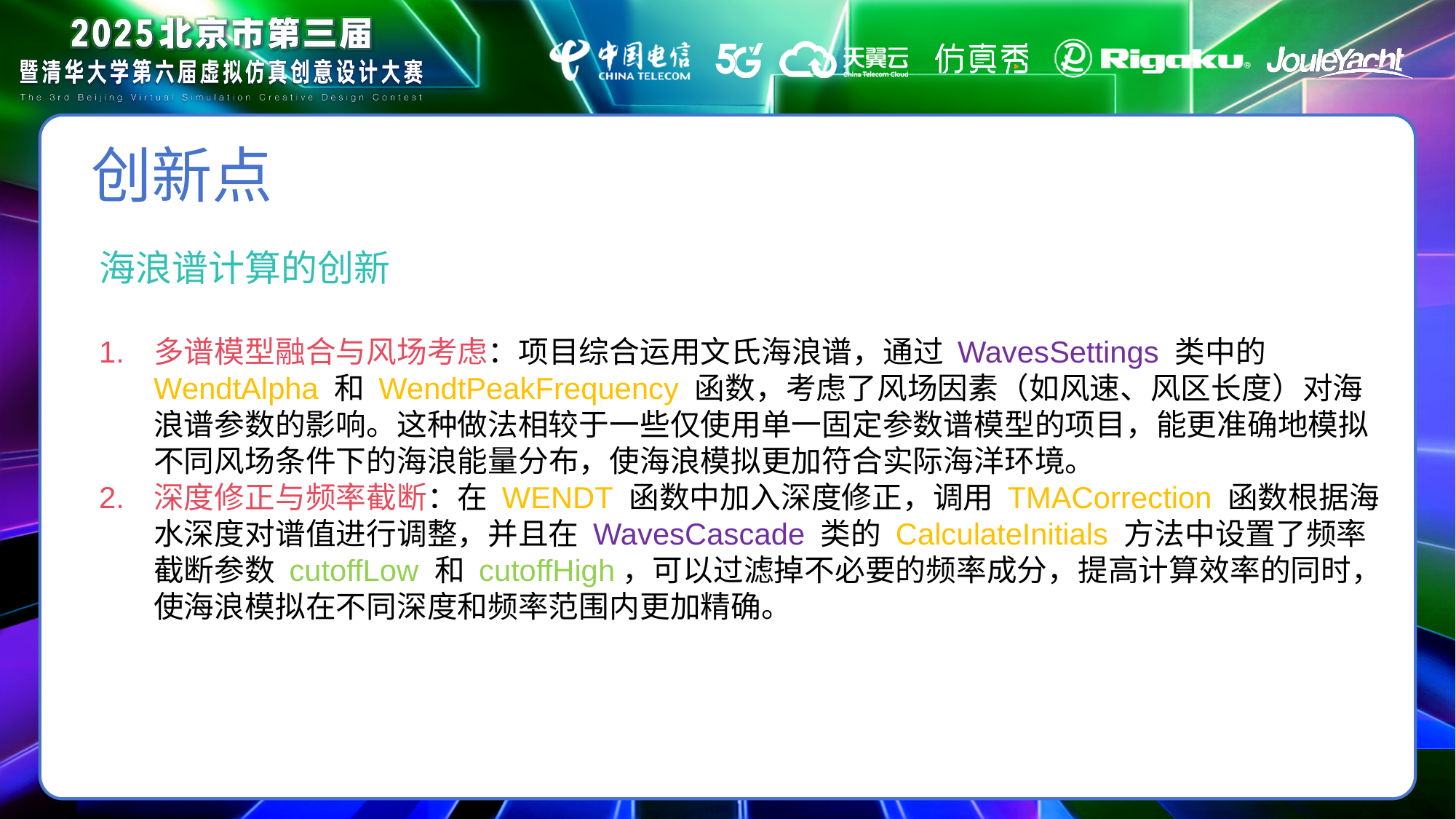

创新点
海浪谱计算的创新

多谱模型融合与风场考虑：项目综合运用文氏海浪谱，通过 WavesSettings 类中的 WendtAlpha 和 WendtPeakFrequency 函数，考虑了风场因素（如风速、风区长度）对海浪谱参数的影响。这种做法相较于一些仅使用单一固定参数谱模型的项目，能更准确地模拟不同风场条件下的海浪能量分布，使海浪模拟更加符合实际海洋环境。
深度修正与频率截断：在 WENDT 函数中加入深度修正，调用 TMACorrection 函数根据海水深度对谱值进行调整，并且在 WavesCascade 类的 CalculateInitials 方法中设置了频率截断参数 cutoffLow 和 cutoffHigh，可以过滤掉不必要的频率成分，提高计算效率的同时，使海浪模拟在不同深度和频率范围内更加精确。